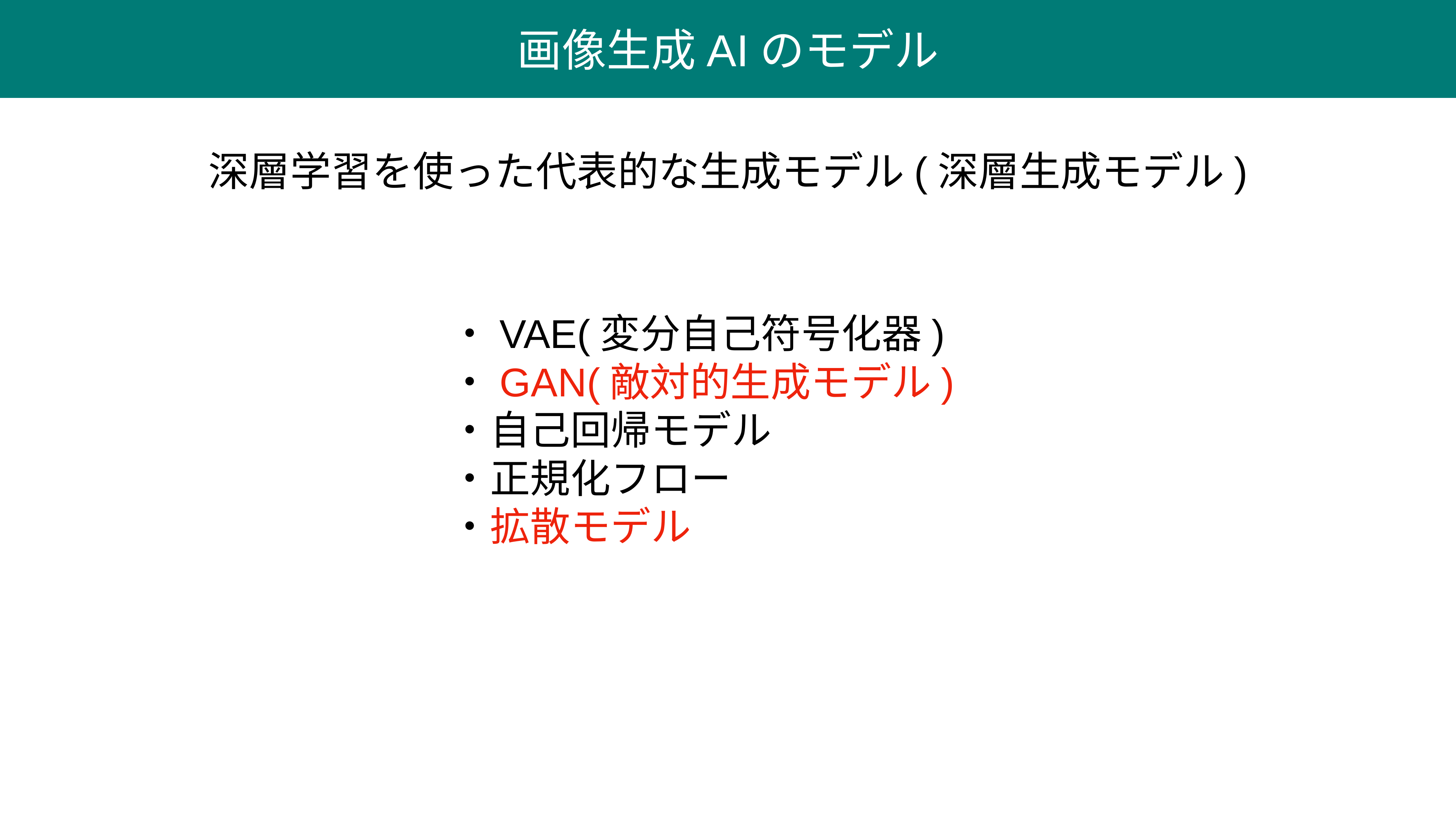

画像生成AIのモデル
深層学習を使った代表的な生成モデル(深層生成モデル)
・VAE(変分自己符号化器)
・GAN(敵対的生成モデル)
・自己回帰モデル
・正規化フロー
・拡散モデル